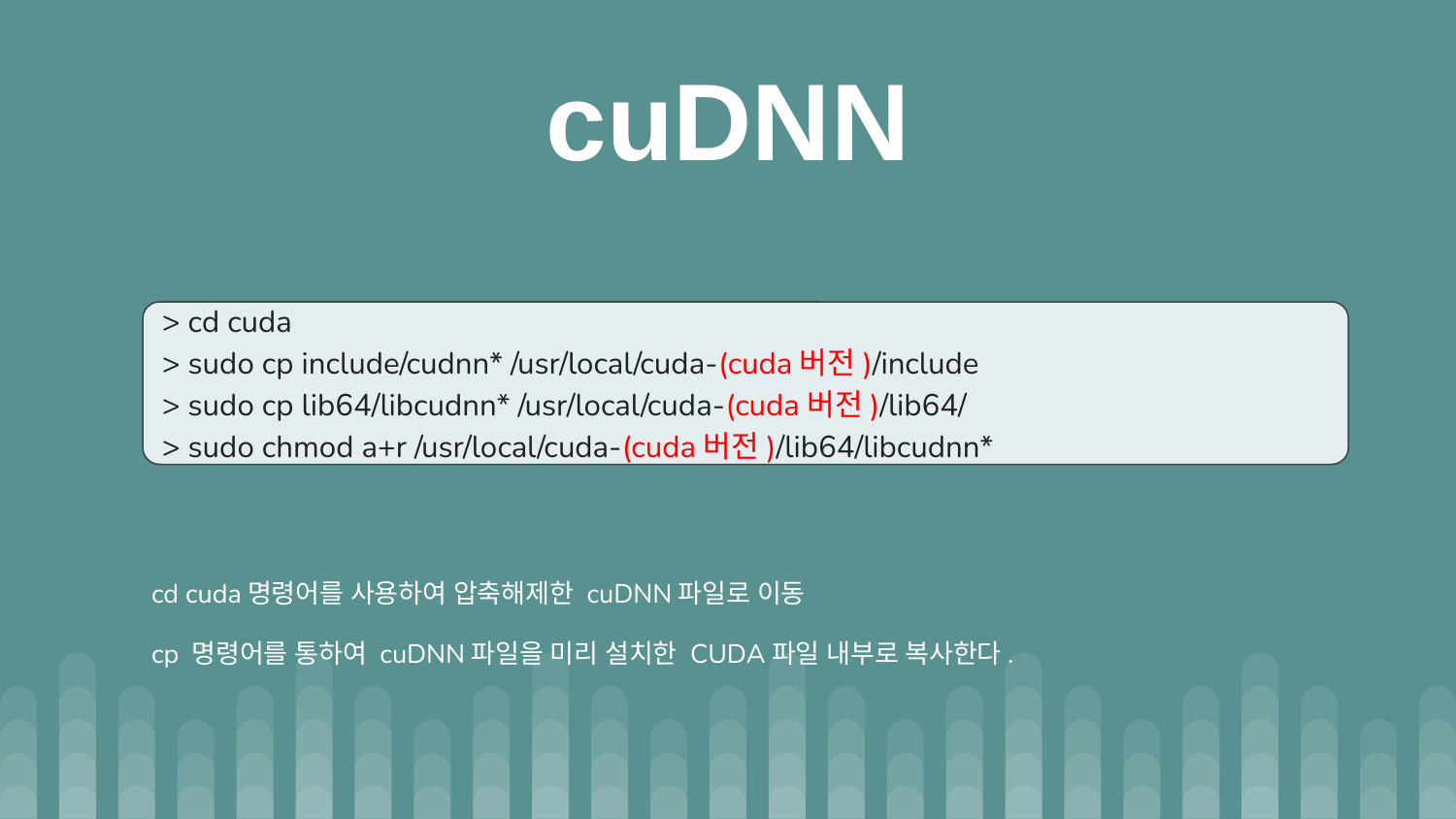

# cuDNN

> cd cuda
> sudo cp include/cudnn* /usr/local/cuda-(cuda버전)/include
> sudo cp lib64/libcudnn* /usr/local/cuda-(cuda버전)/lib64/
> sudo chmod a+r /usr/local/cuda-(cuda버전)/lib64/libcudnn*

cd cuda명령어를 사용하여 압축해제한 cuDNN파일로 이동
cp 명령어를 통하여 cuDNN파일을 미리 설치한 CUDA파일 내부로 복사한다.